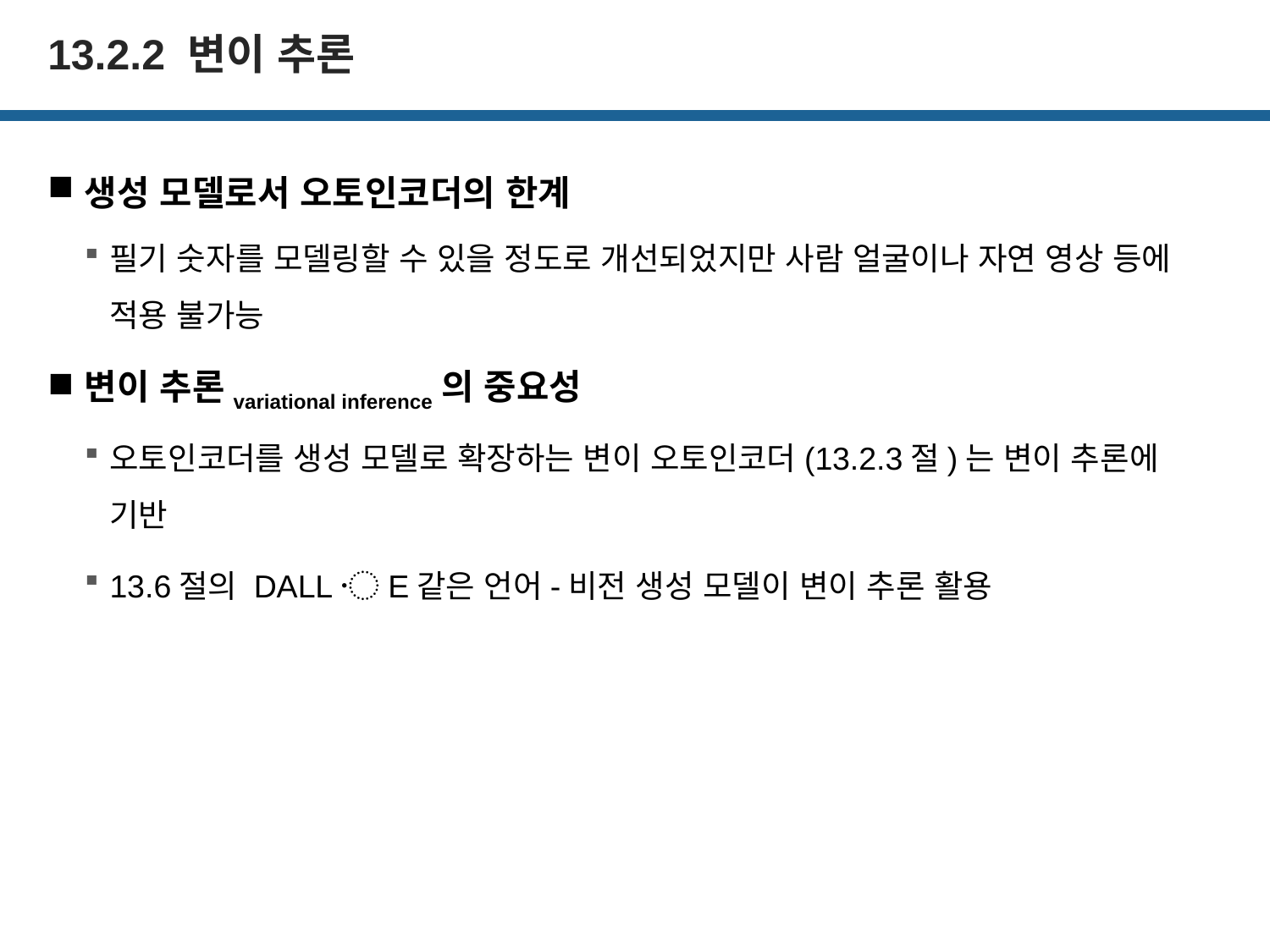

# 13.2.2 변이 추론
생성 모델로서 오토인코더의 한계
필기 숫자를 모델링할 수 있을 정도로 개선되었지만 사람 얼굴이나 자연 영상 등에 적용 불가능
변이 추론variational inference의 중요성
오토인코더를 생성 모델로 확장하는 변이 오토인코더(13.2.3절)는 변이 추론에 기반
13.6절의 DALL〮E같은 언어-비전 생성 모델이 변이 추론 활용